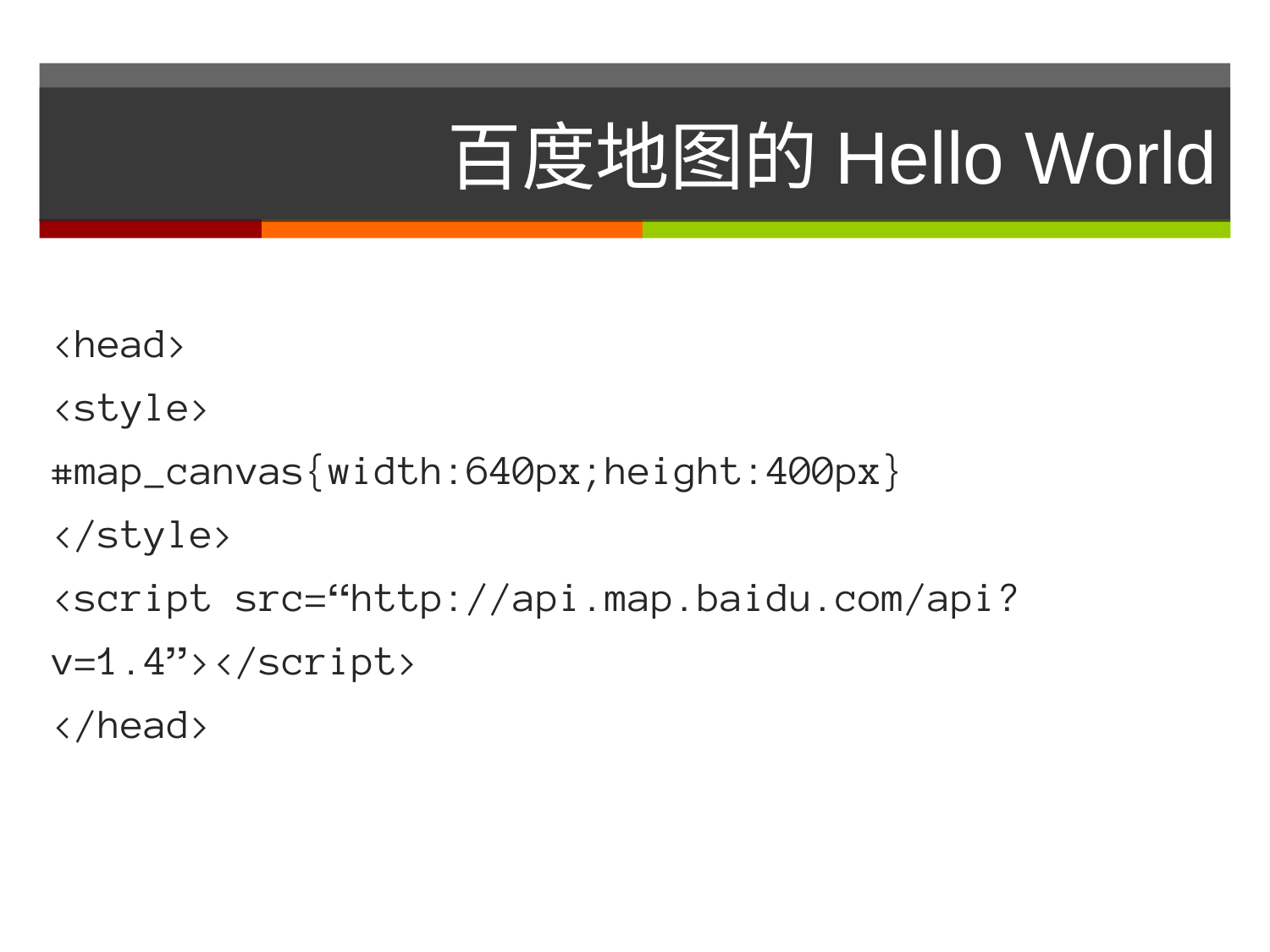

百度地图的Hello World
<head>
<style>
#map_canvas{width:640px;height:400px}
</style>
<script src=“http://api.map.baidu.com/api?v=1.4”></script>
</head>